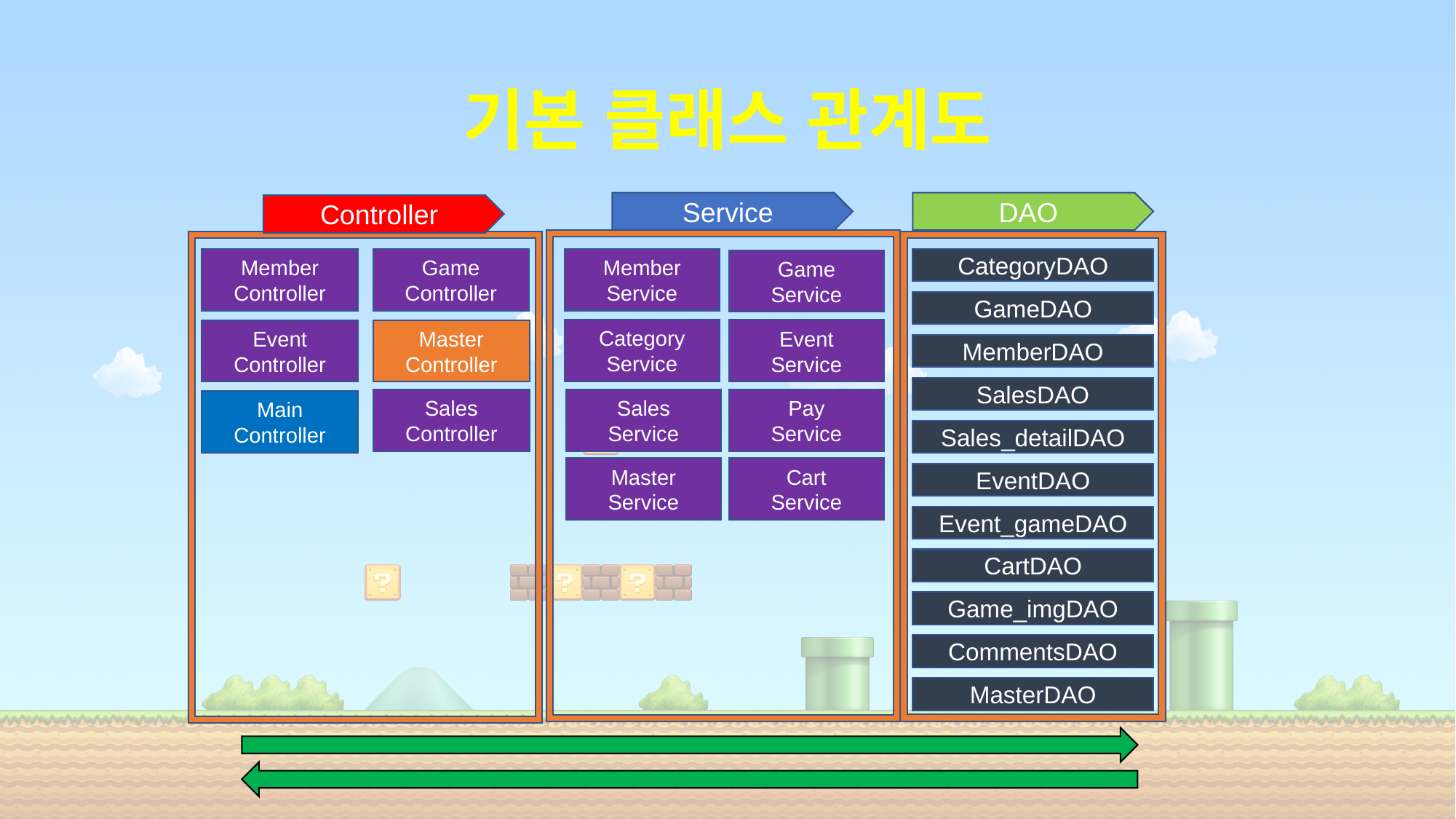

# 기본 클래스 관계도
Service
DAO
Controller

Member
Service
CategoryDAO
Game
Controller
Member
Controller
Game
Service
GameDAO
Category
Service
Event
Service
Event
Controller
Master
Controller
MemberDAO
SalesDAO
Sales
Controller
Sales
Service
Pay
Service
Main
Controller
Sales_detailDAO
Master
Service
Cart
Service
EventDAO
Event_gameDAO
CartDAO
Game_imgDAO
CommentsDAO
MasterDAO